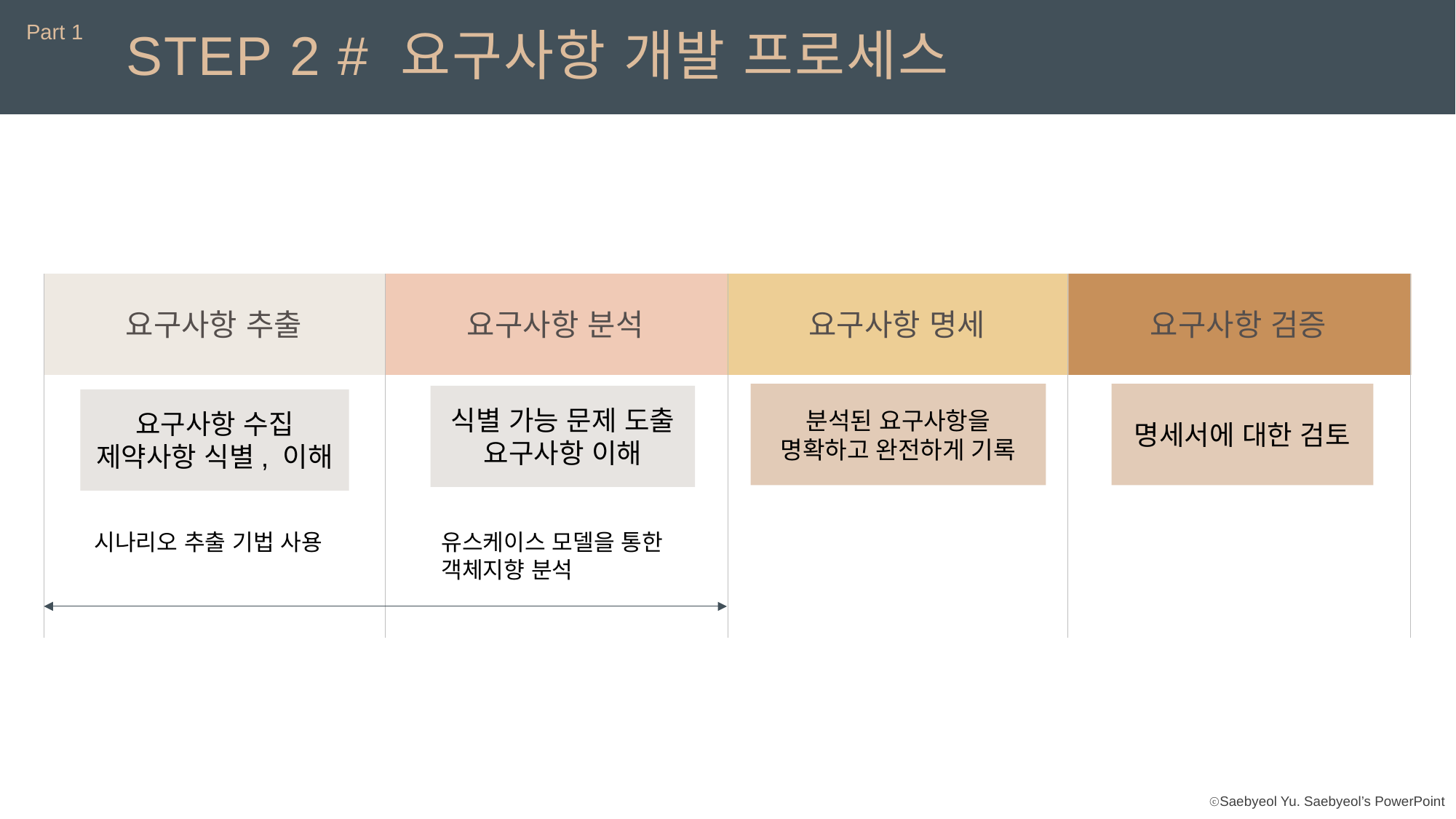

Part 1
STEP 2 # 요구사항 개발 프로세스

요구사항 추출
요구사항 분석
요구사항 명세
요구사항 검증

분석된 요구사항을
명확하고 완전하게 기록
명세서에 대한 검토
식별 가능 문제 도출 요구사항 이해
요구사항 수집
제약사항 식별, 이해
시나리오 추출 기법 사용
유스케이스 모델을 통한 객체지향 분석